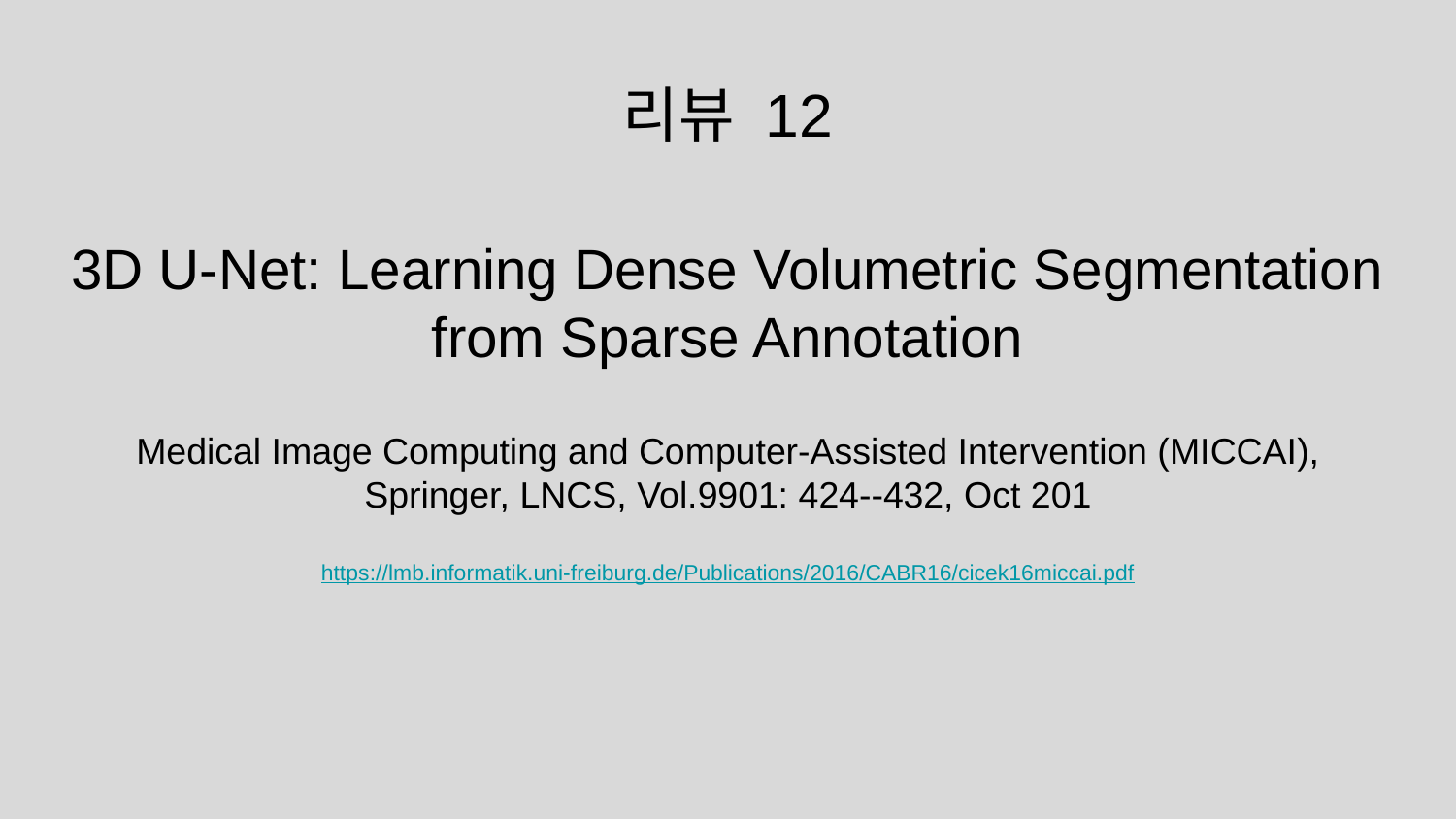

리뷰 12
# 3D U-Net: Learning Dense Volumetric Segmentation from Sparse Annotation

Medical Image Computing and Computer-Assisted Intervention (MICCAI), Springer, LNCS, Vol.9901: 424--432, Oct 201

https://lmb.informatik.uni-freiburg.de/Publications/2016/CABR16/cicek16miccai.pdf